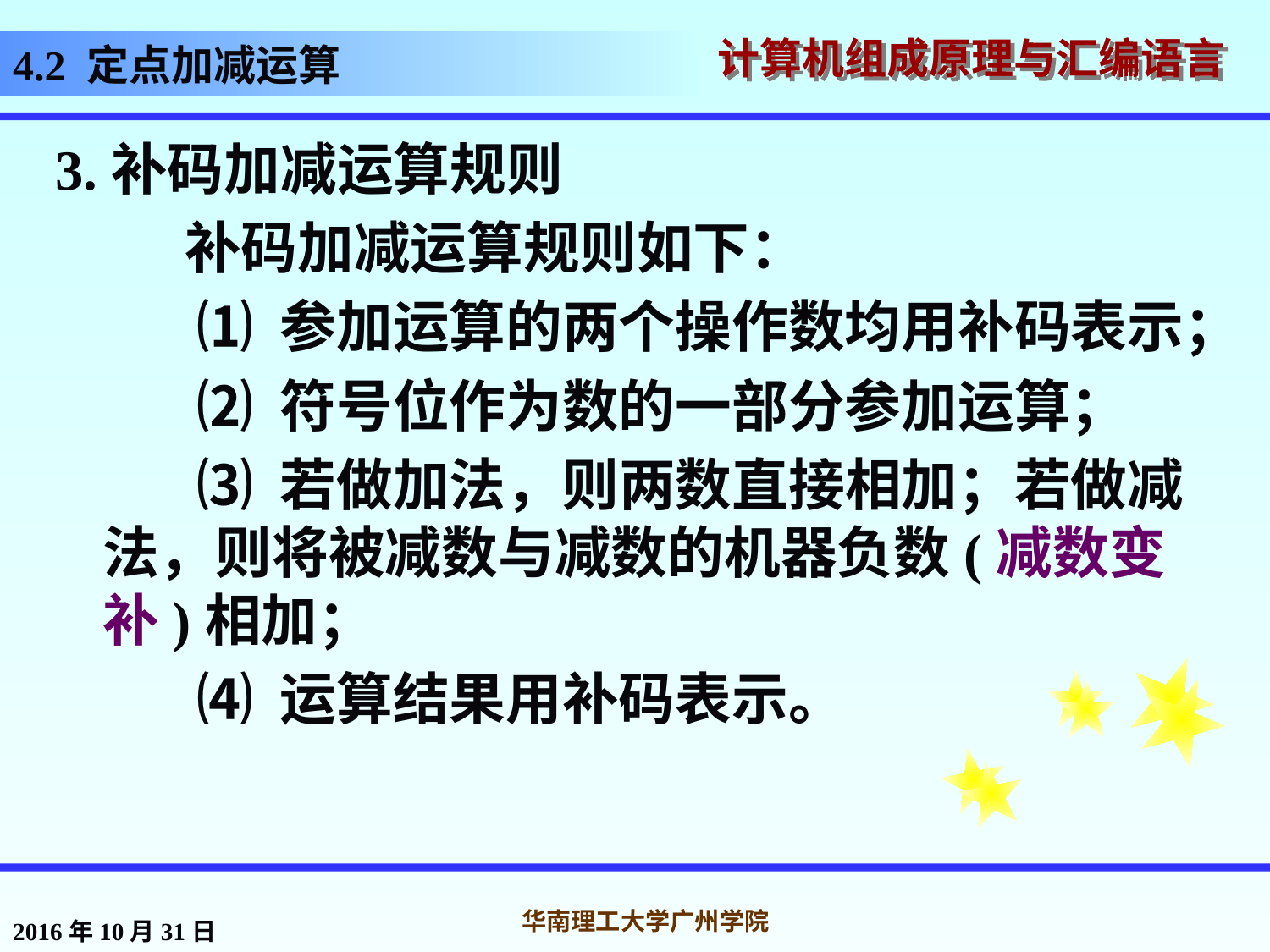

4.2 定点加减运算
3.补码加减运算规则
         补码加减运算规则如下：
           ⑴ 参加运算的两个操作数均用补码表示；
           ⑵ 符号位作为数的一部分参加运算；
           ⑶ 若做加法，则两数直接相加；若做减法，则将被减数与减数的机器负数(减数变补)相加；
           ⑷ 运算结果用补码表示。
2016年10月31日
华南理工大学广州学院